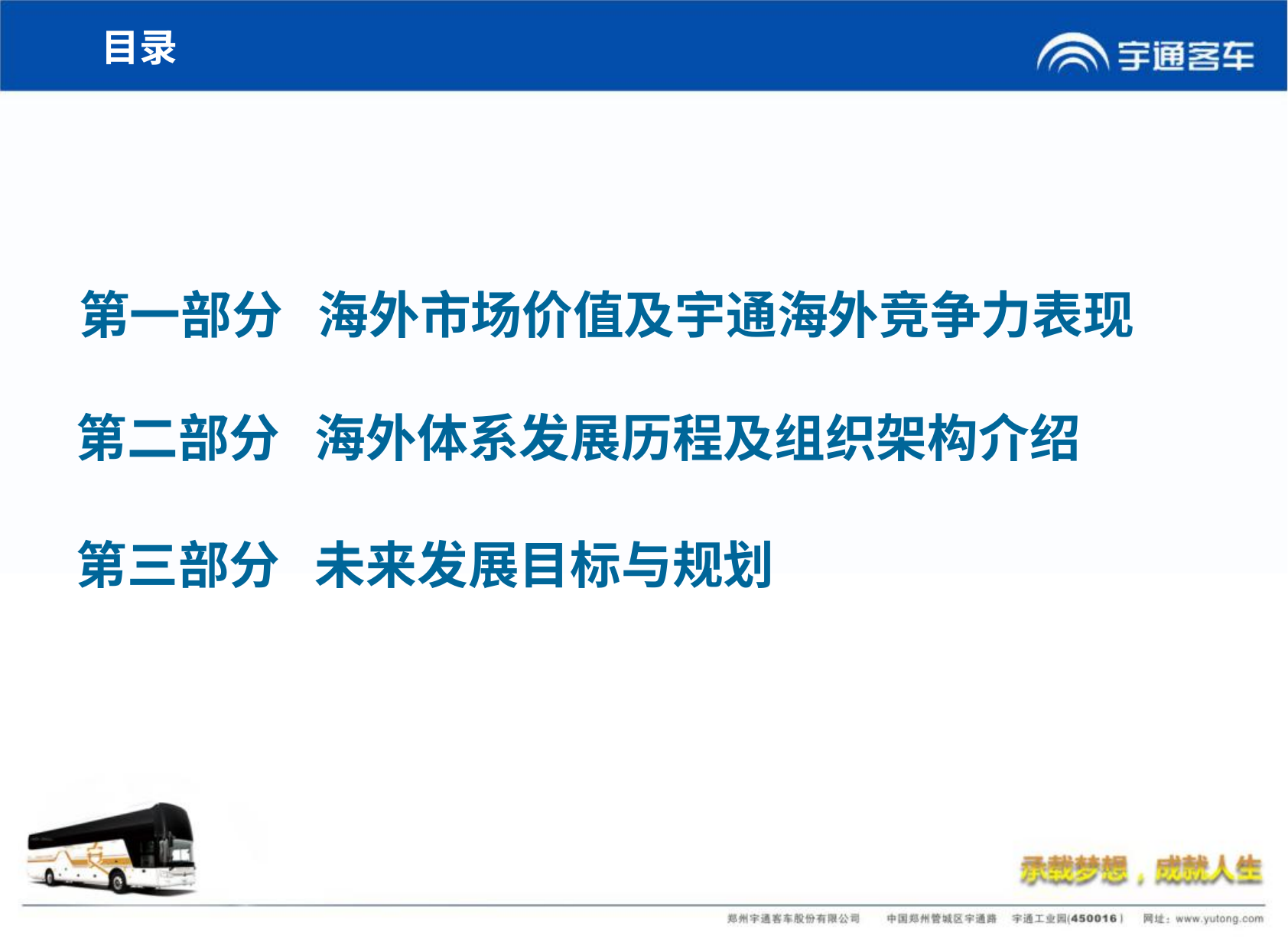

目录
第一部分   海外市场价值及宇通海外竞争力表现
第二部分   海外体系发展历程及组织架构介绍
第三部分   未来发展目标与规划